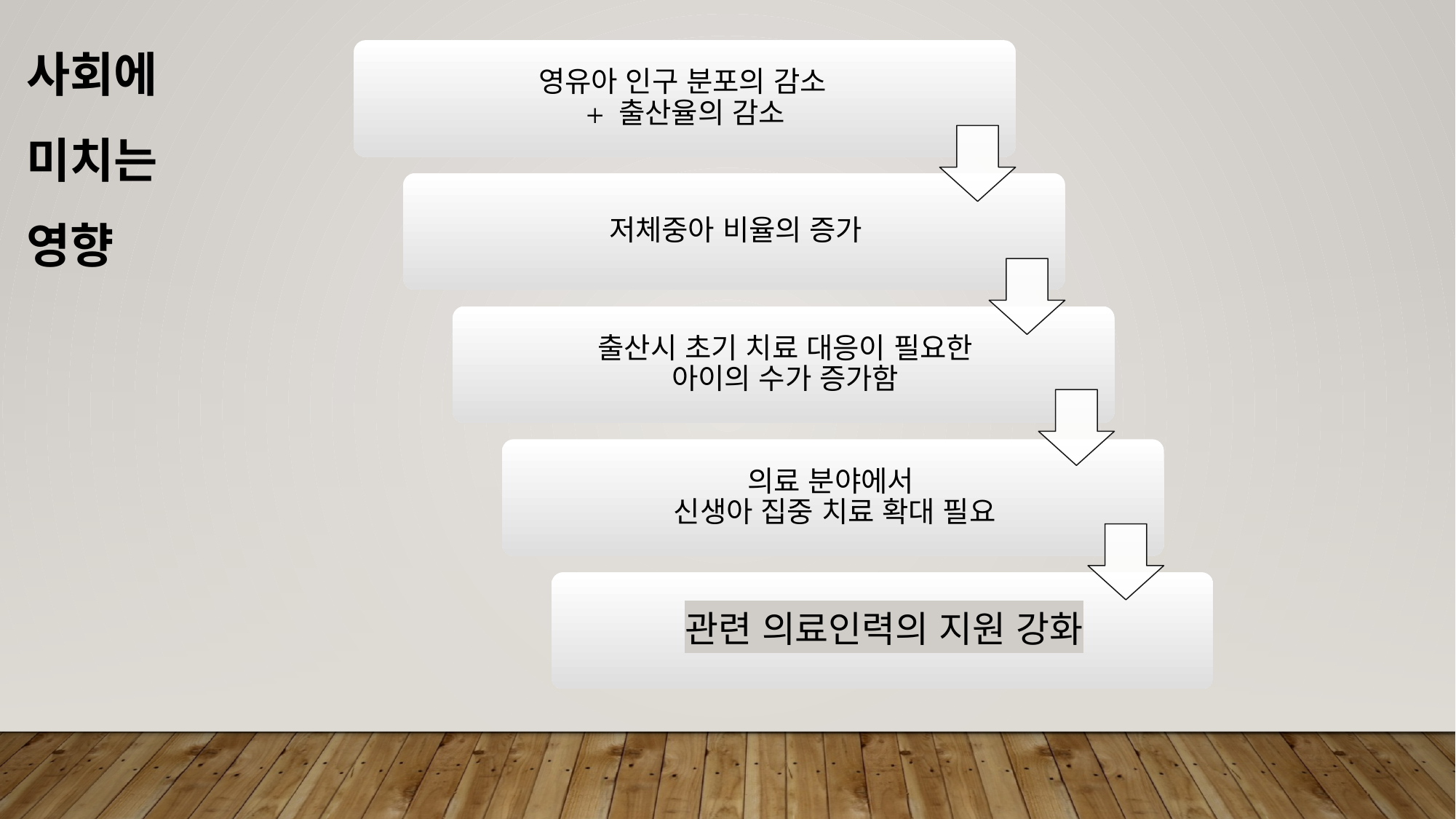

사회에
미치는
영향
영유아 인구 분포의 감소
+ 출산율의 감소
저체중아 비율의 증가
출산시 초기 치료 대응이 필요한
아이의 수가 증가함
의료 분야에서
신생아 집중 치료 확대 필요
관련 의료인력의 지원 강화